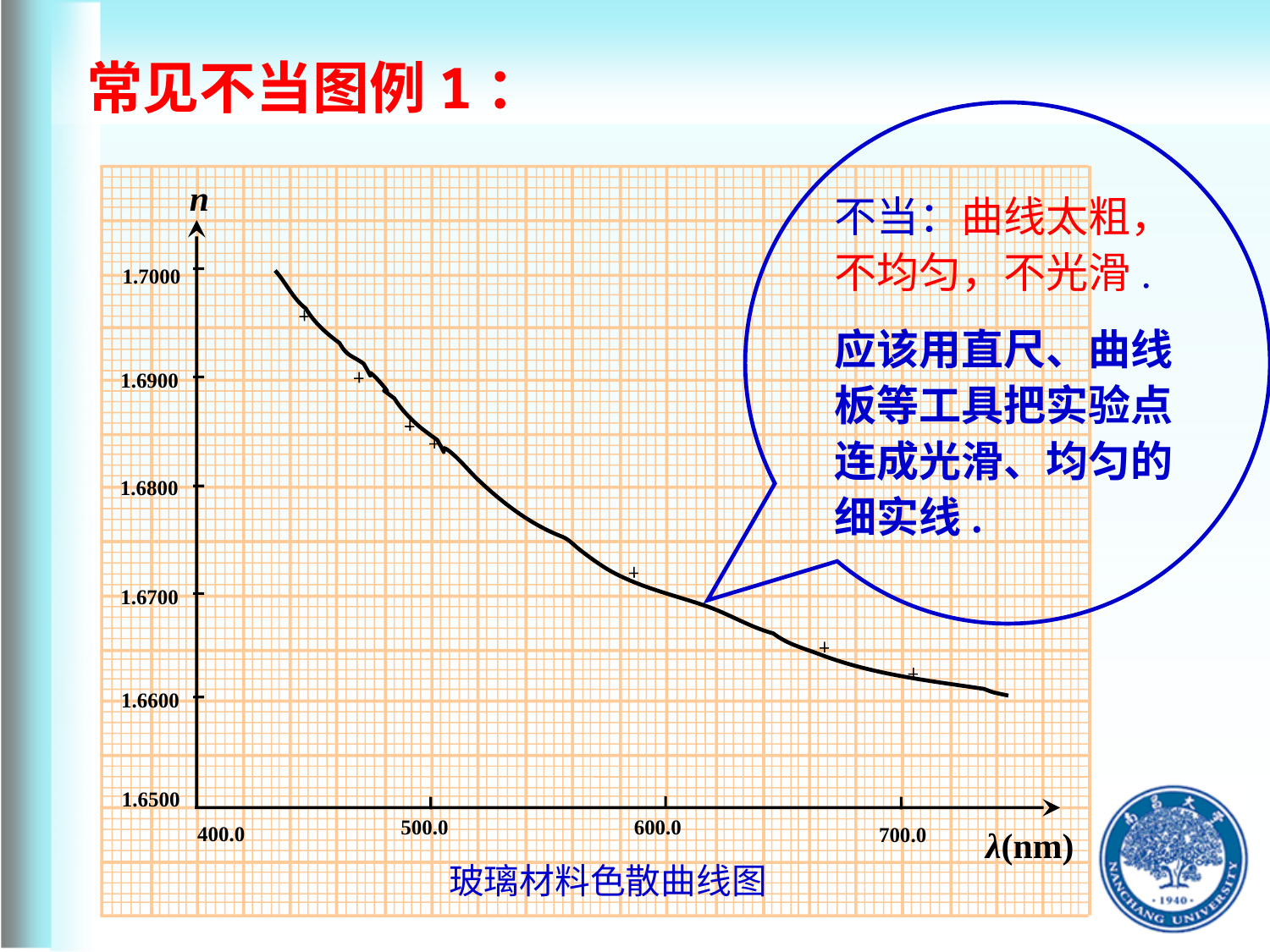

常见不当图例1：
不当：曲线太粗，不均匀，不光滑.
应该用直尺、曲线板等工具把实验点连成光滑、均匀的细实线.

n

1.7000

1.6900

1.6800

1.6700

1.6600

1.6500

500.0
600.0
λ(nm)
400.0
700.0
玻璃材料色散曲线图